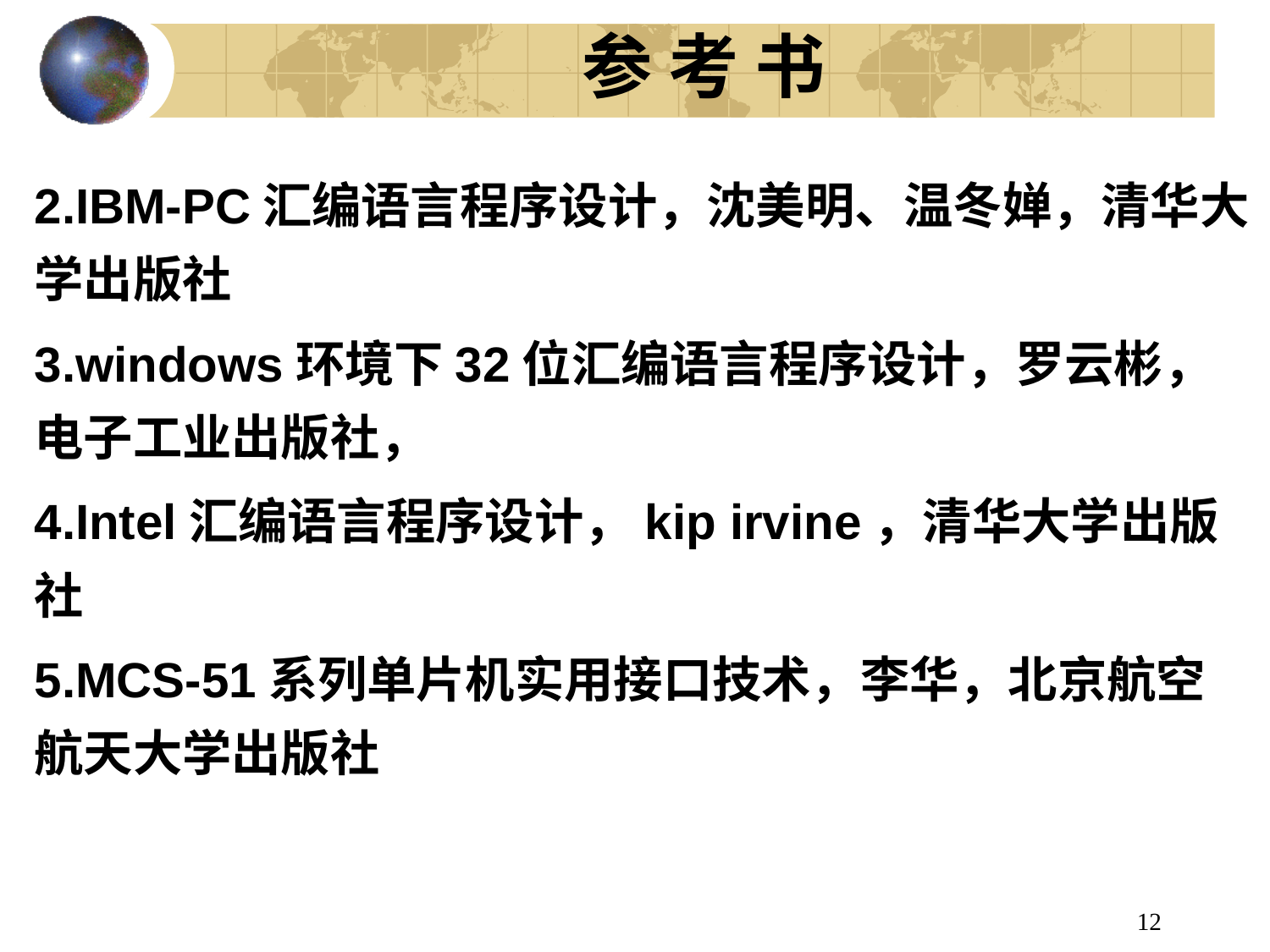

参 考 书
2.IBM-PC汇编语言程序设计，沈美明、温冬婵，清华大学出版社
3.windows环境下32位汇编语言程序设计，罗云彬，电子工业出版社，
4.Intel汇编语言程序设计，kip irvine，清华大学出版社
5.MCS-51系列单片机实用接口技术，李华，北京航空航天大学出版社
12